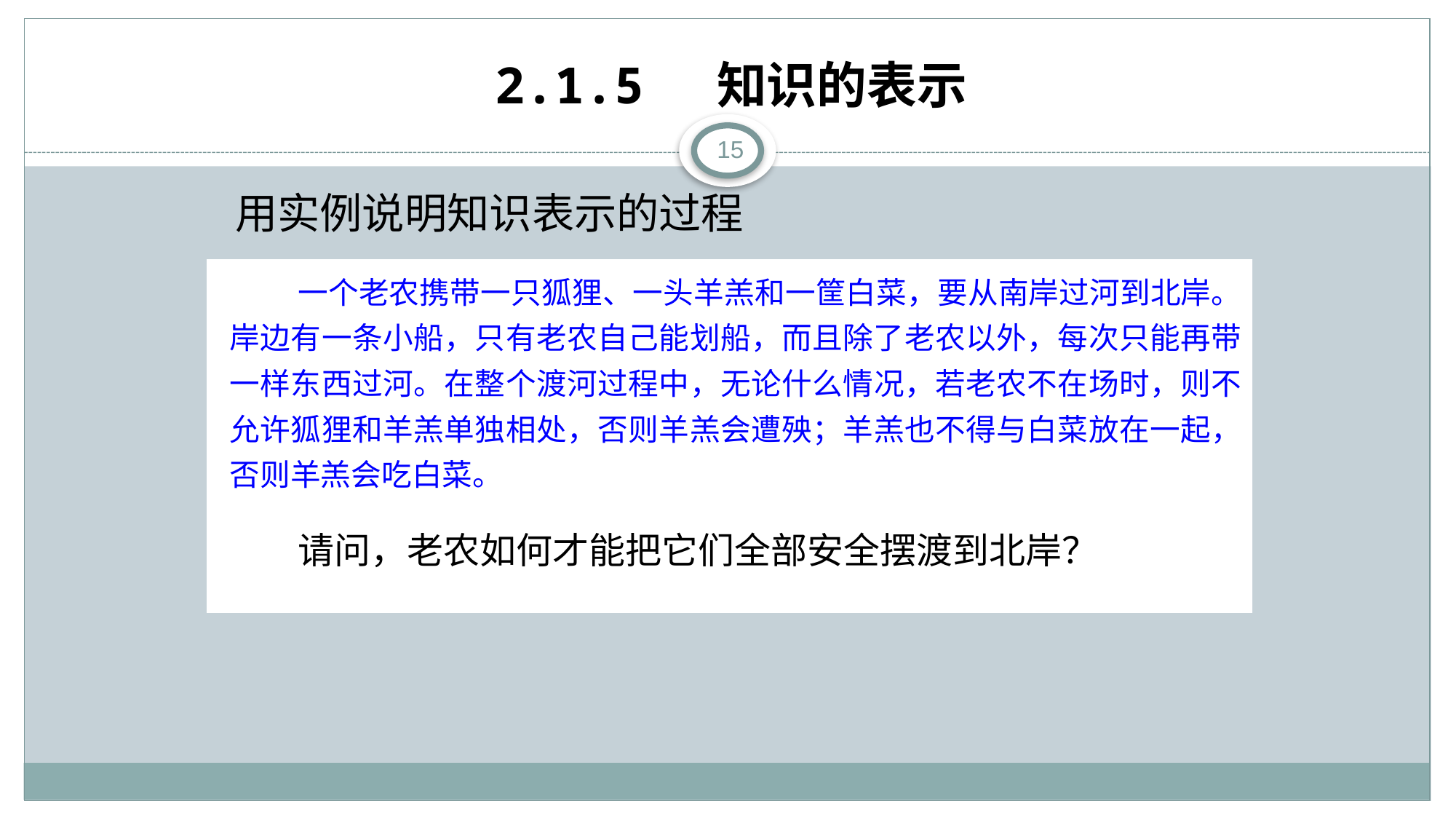

# 2.1.5  知识的表示
15
用实例说明知识表示的过程
一个老农携带一只狐狸、一头羊羔和一筐白菜，要从南岸过河到北岸。岸边有一条小船，只有老农自己能划船，而且除了老农以外，每次只能再带一样东西过河。在整个渡河过程中，无论什么情况，若老农不在场时，则不允许狐狸和羊羔单独相处，否则羊羔会遭殃；羊羔也不得与白菜放在一起，否则羊羔会吃白菜。
请问，老农如何才能把它们全部安全摆渡到北岸？